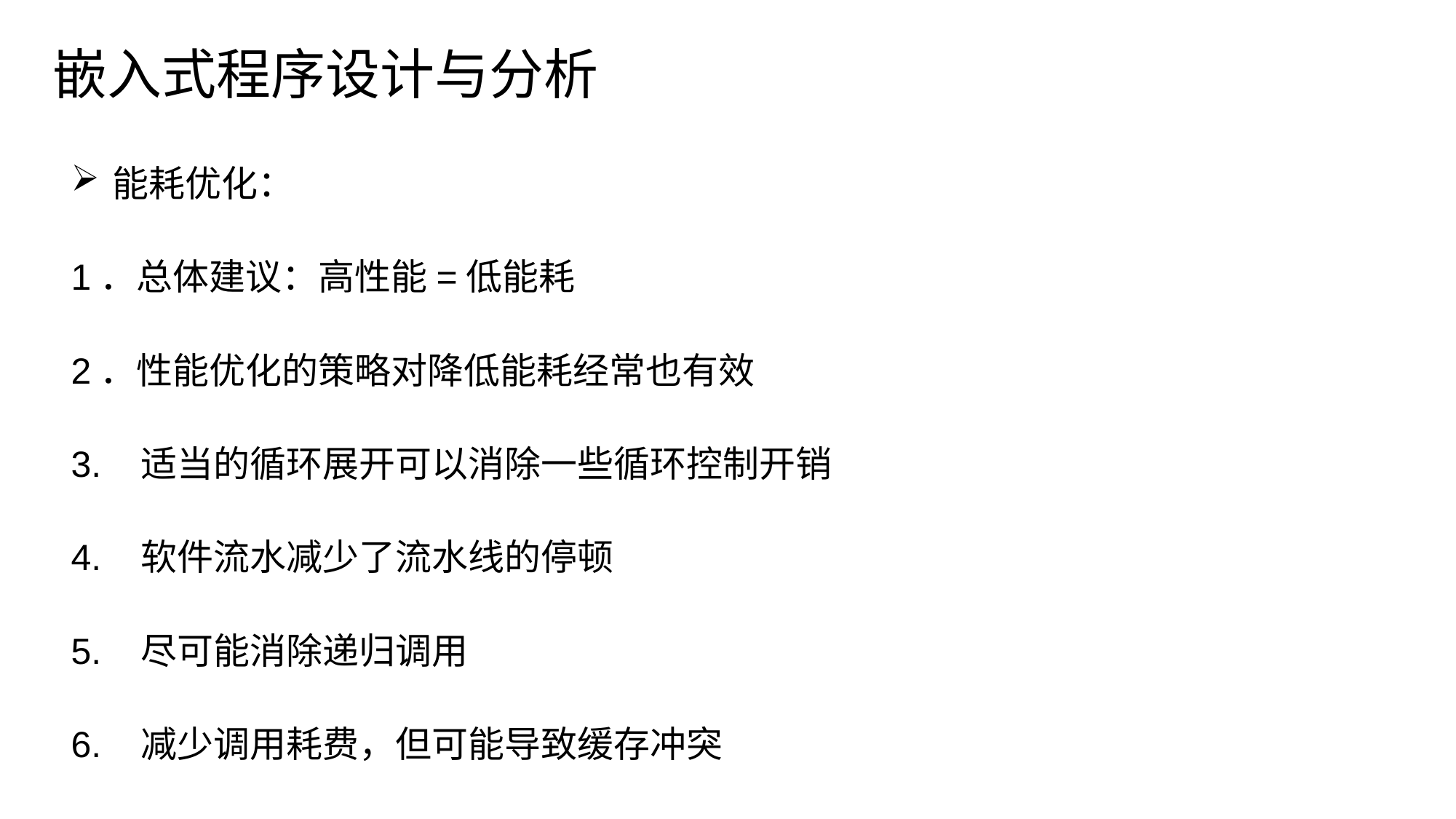

# 嵌入式程序设计与分析
能耗优化：
1．总体建议：高性能=低能耗
2．性能优化的策略对降低能耗经常也有效
3.   适当的循环展开可以消除一些循环控制开销
4.   软件流水减少了流水线的停顿
5.   尽可能消除递归调用
6.   减少调用耗费，但可能导致缓存冲突

32